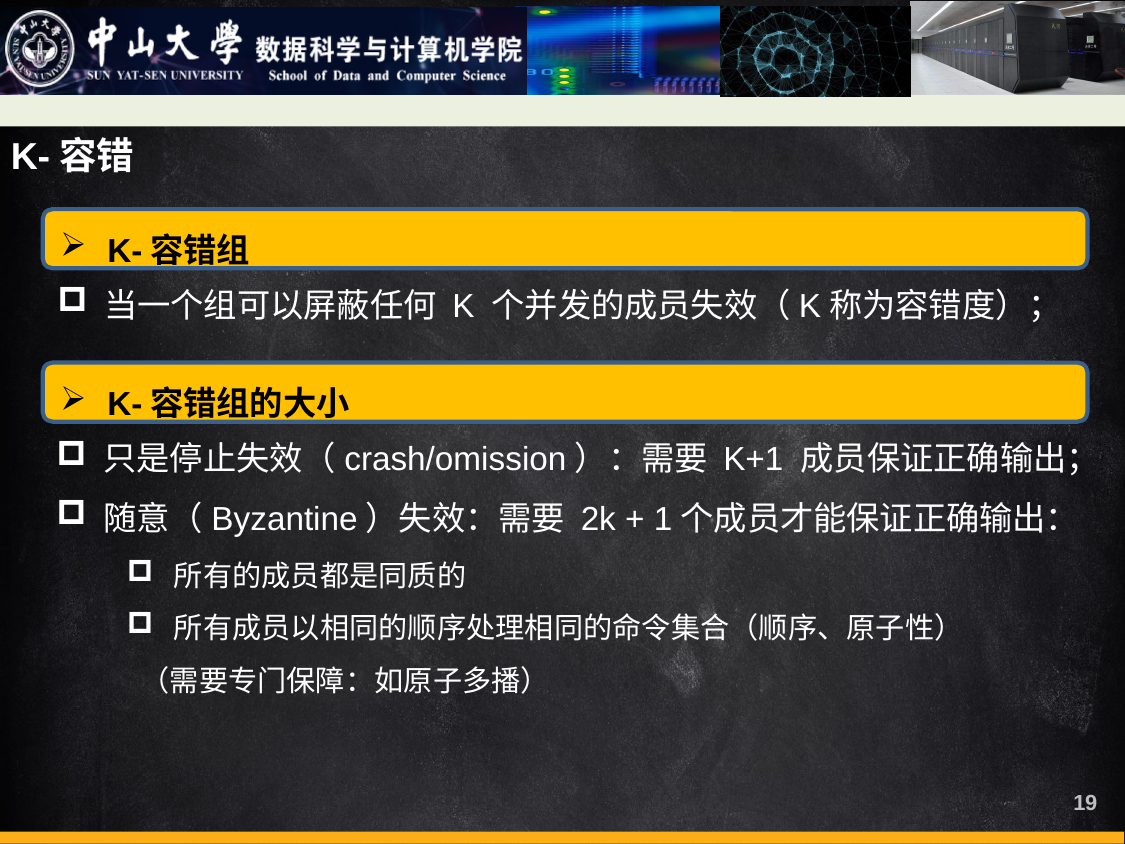

K-容错
K-容错组
当一个组可以屏蔽任何 K 个并发的成员失效（K称为容错度）；
K-容错组的大小
只是停止失效（crash/omission）：需要 K+1 成员保证正确输出；
随意（Byzantine）失效：需要 2k + 1个成员才能保证正确输出：
所有的成员都是同质的
所有成员以相同的顺序处理相同的命令集合（顺序、原子性）
 （需要专门保障：如原子多播）